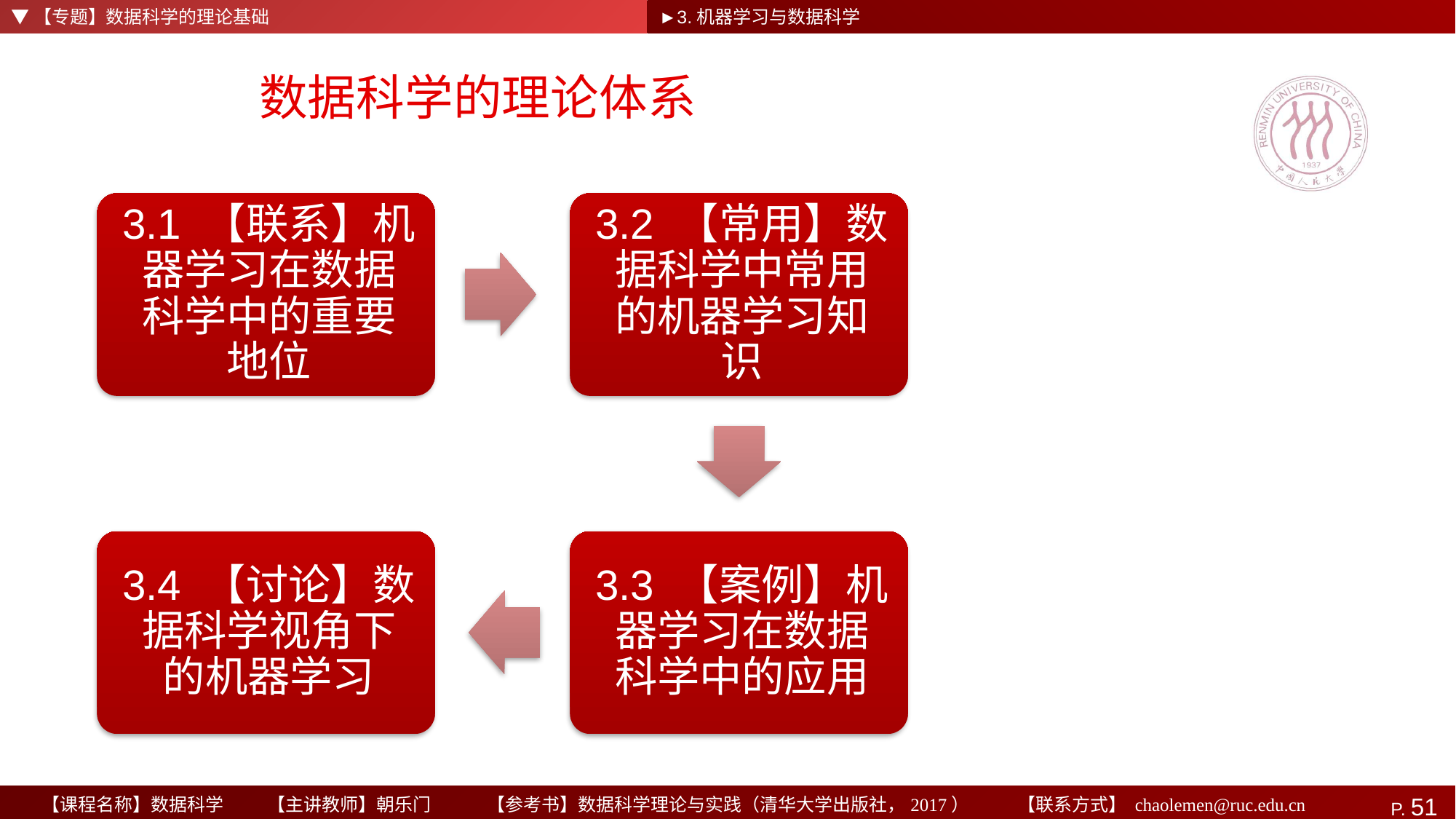

▼【专题】数据科学的理论基础
►3.机器学习与数据科学

# 数据科学的理论体系
3.1 【联系】机器学习在数据科学中的重要地位

3.2 【常用】数据科学中常用的机器学习知识

3.3 【案例】机器学习在数据科学中的应用

3.4 【讨论】数据科学视角下的机器学习